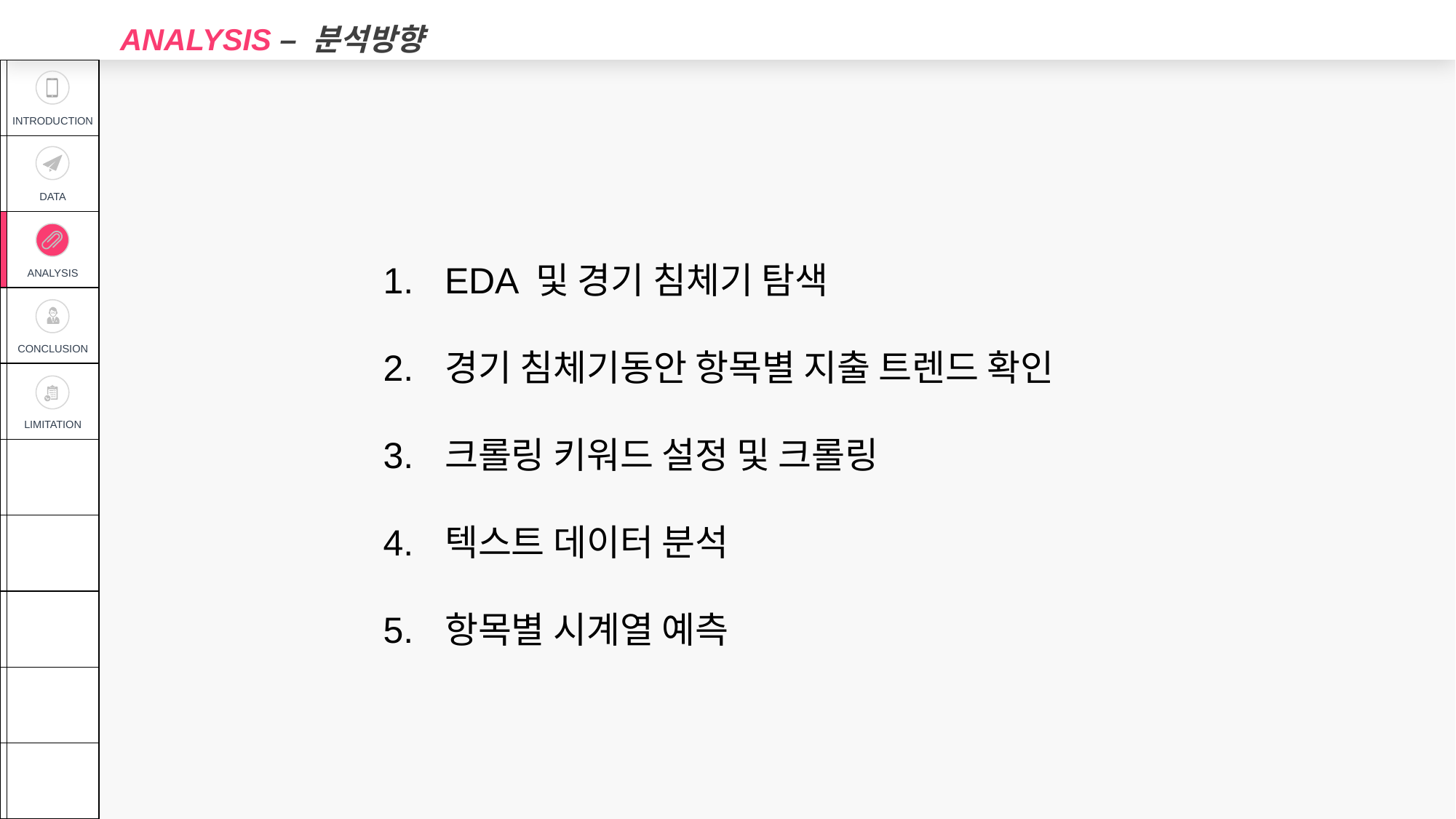

ANALYSIS – 분석방향
|  | INTRODUCTION |
| --- | --- |
|  | DATA |
|  | ANALYSIS |
|  | CONCLUSION |
|  | LIMITATION |
|  |  |
|  |  |
|  |  |
|  |  |
|  |  |

EDA 및 경기 침체기 탐색
경기 침체기동안 항목별 지출 트렌드 확인
크롤링 키워드 설정 및 크롤링
텍스트 데이터 분석
항목별 시계열 예측